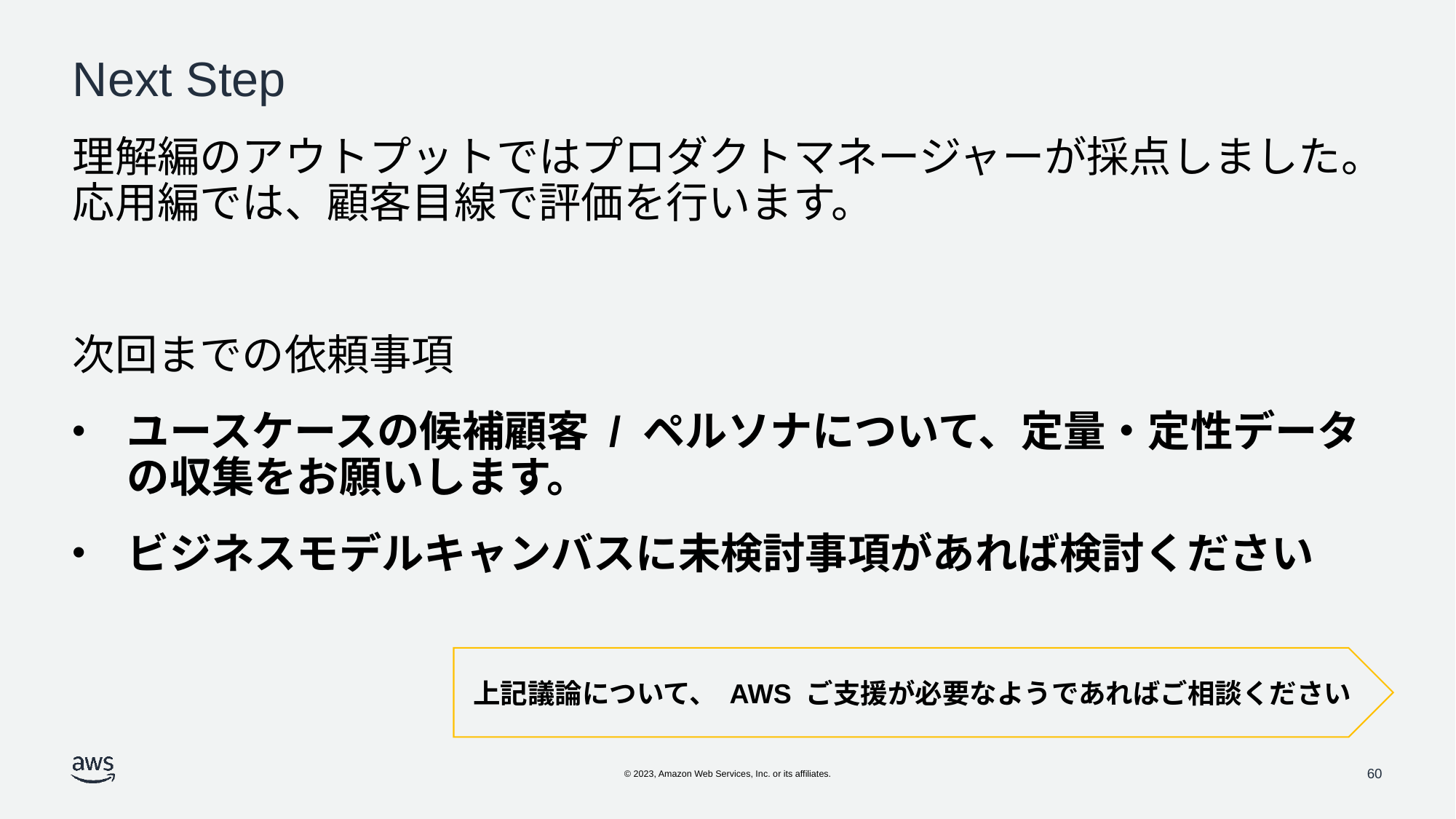

# Next Step
理解編のアウトプットではプロダクトマネージャーが採点しました。応用編では、顧客目線で評価を行います。

次回までの依頼事項
ユースケースの候補顧客 / ペルソナについて、定量・定性データの収集をお願いします。
ビジネスモデルキャンバスに未検討事項があれば検討ください
上記議論について、 AWS ご支援が必要なようであればご相談ください
60